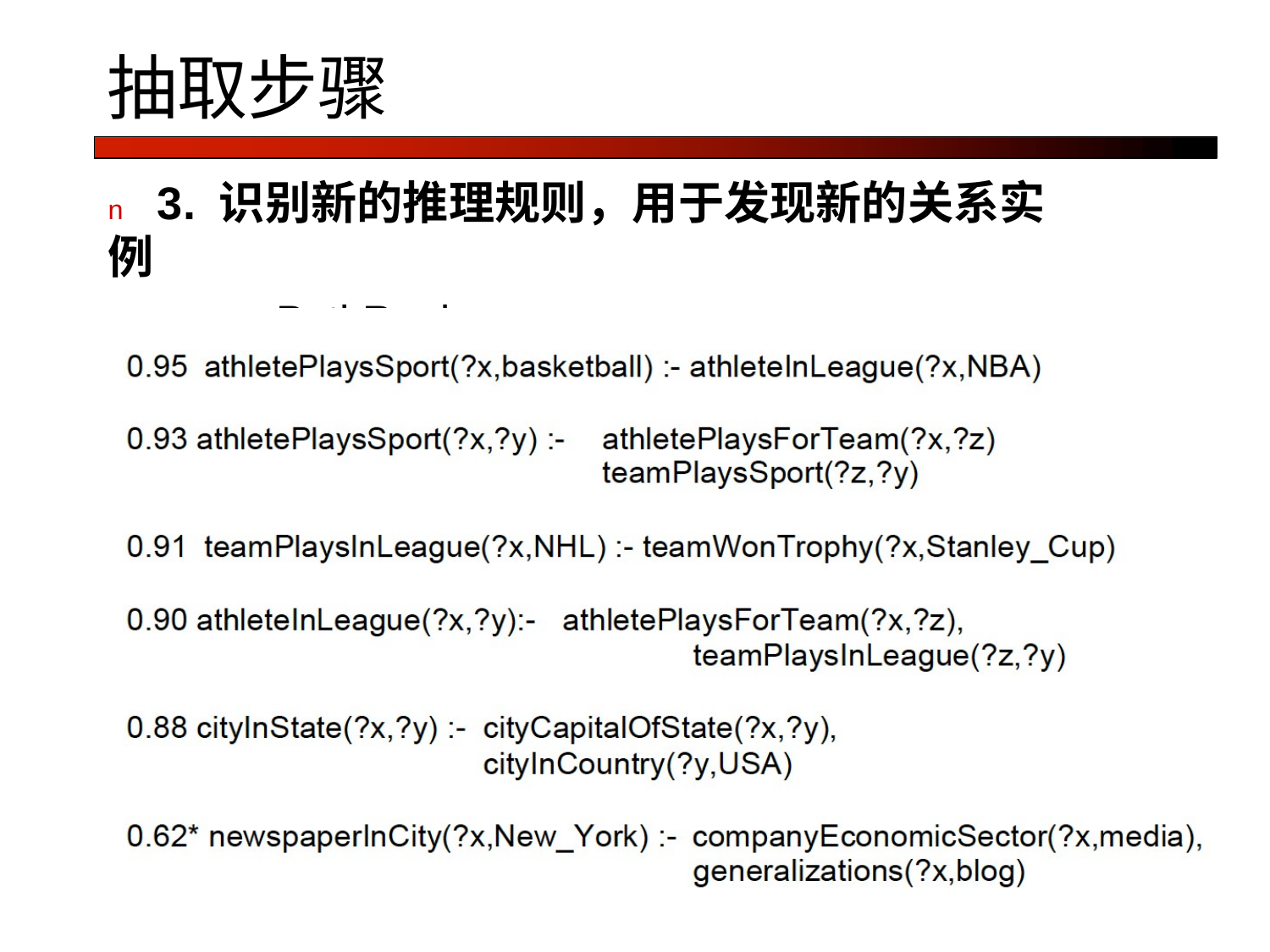

# 抽取步骤

n	3. 识别新的推理规则，用于发现新的关系实例

-	PathRank